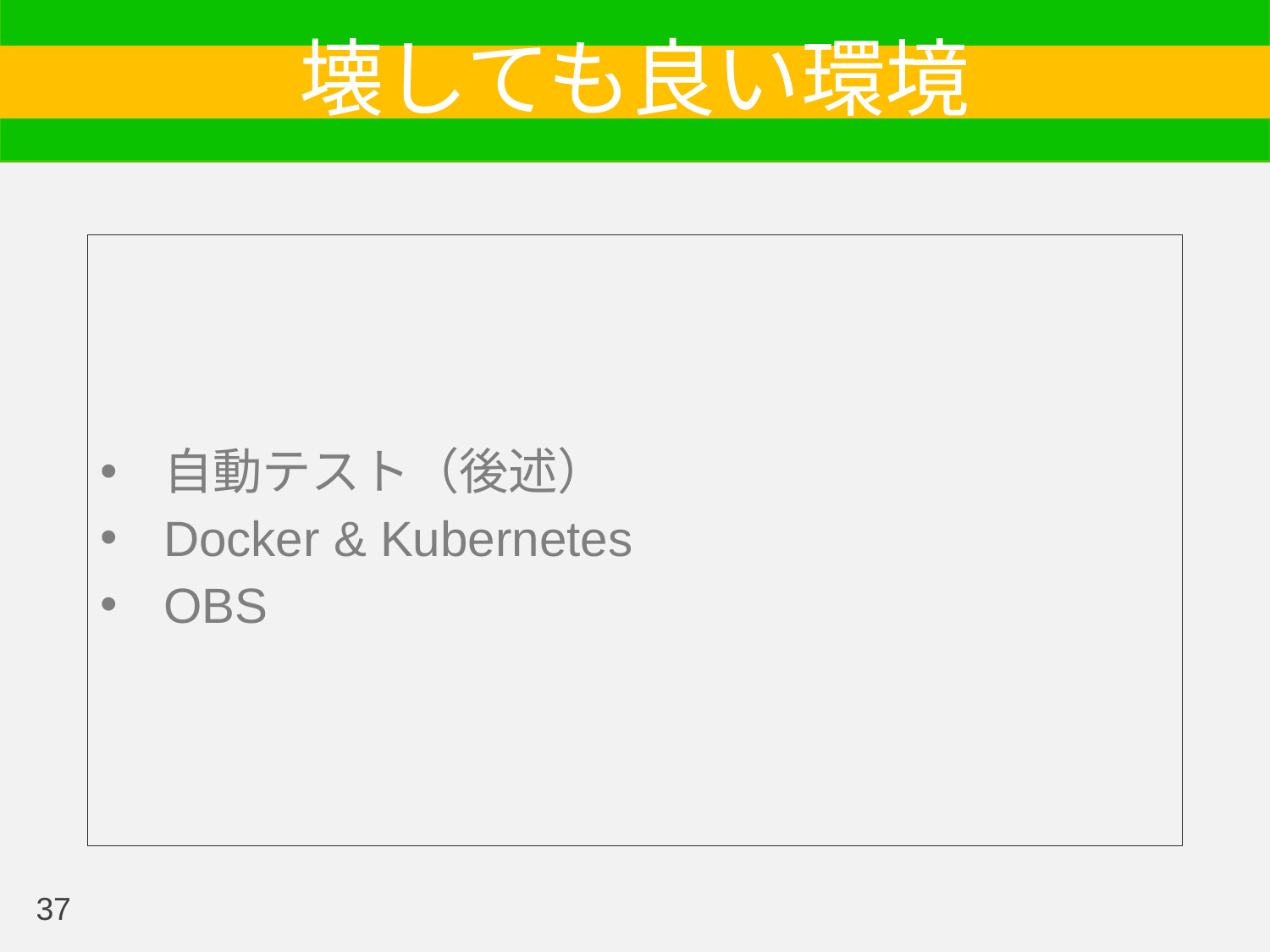

# 壊しても良い環境
自動テスト（後述）
Docker & Kubernetes
OBS
37